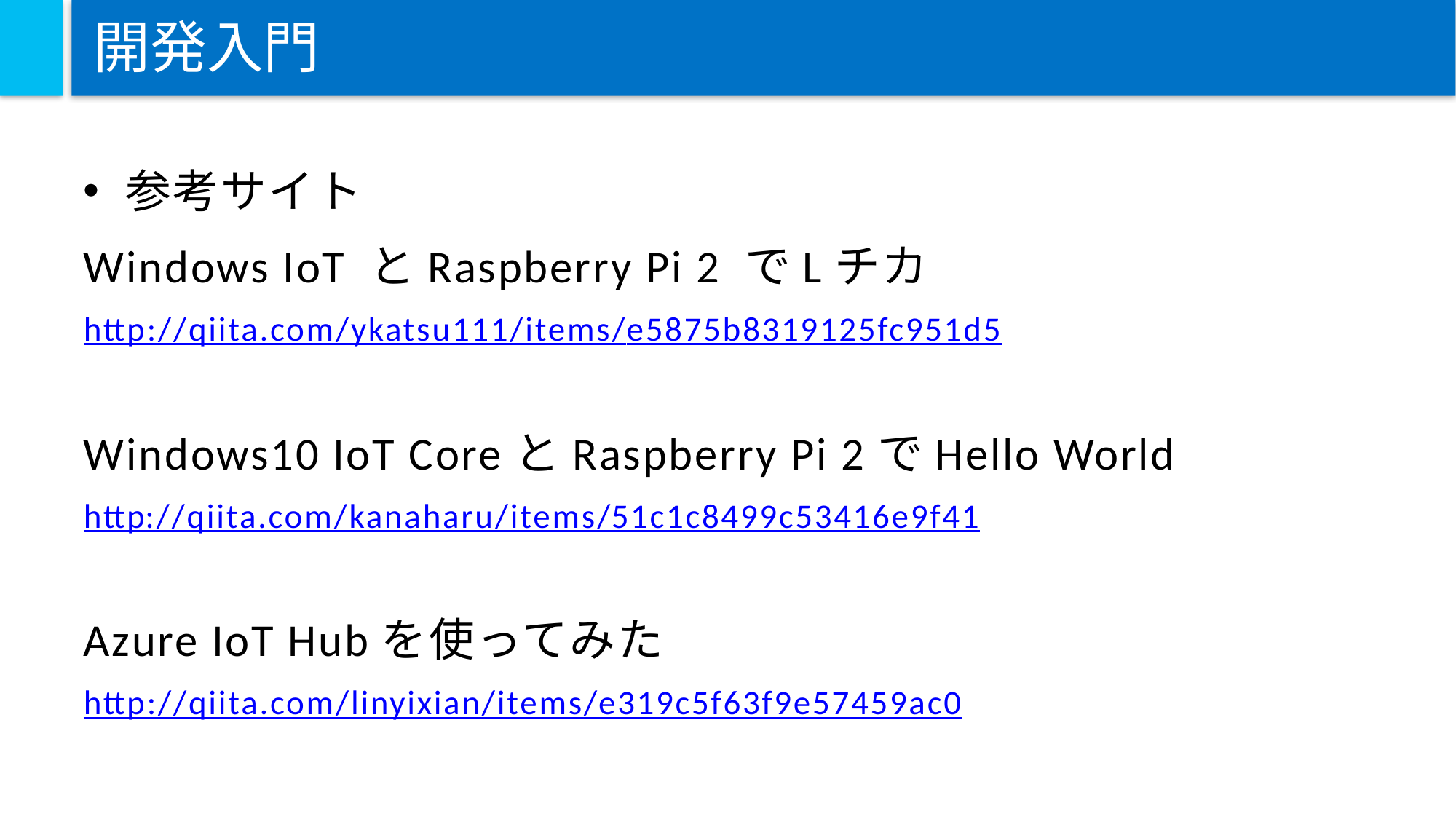

# 開発入門
参考サイト
Windows IoT とRaspberry Pi 2 でLチカ
http://qiita.com/ykatsu111/items/e5875b8319125fc951d5

Windows10 IoT CoreとRaspberry Pi 2でHello World
http://qiita.com/kanaharu/items/51c1c8499c53416e9f41

Azure IoT Hubを使ってみた
http://qiita.com/linyixian/items/e319c5f63f9e57459ac0